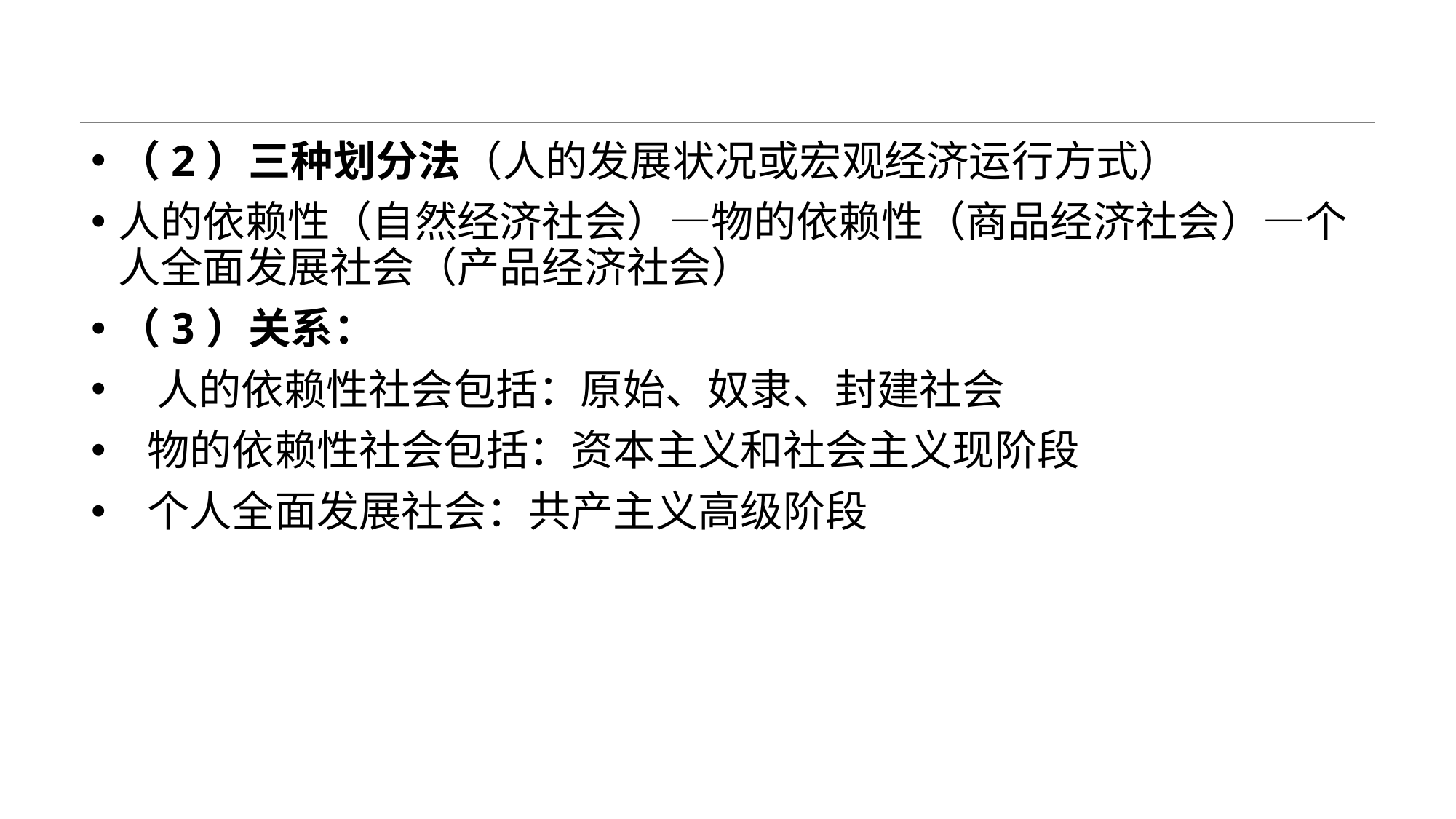

#
（2）三种划分法（人的发展状况或宏观经济运行方式）
人的依赖性（自然经济社会）—物的依赖性（商品经济社会）—个人全面发展社会（产品经济社会）
（3）关系：
   人的依赖性社会包括：原始、奴隶、封建社会
  物的依赖性社会包括：资本主义和社会主义现阶段
  个人全面发展社会：共产主义高级阶段